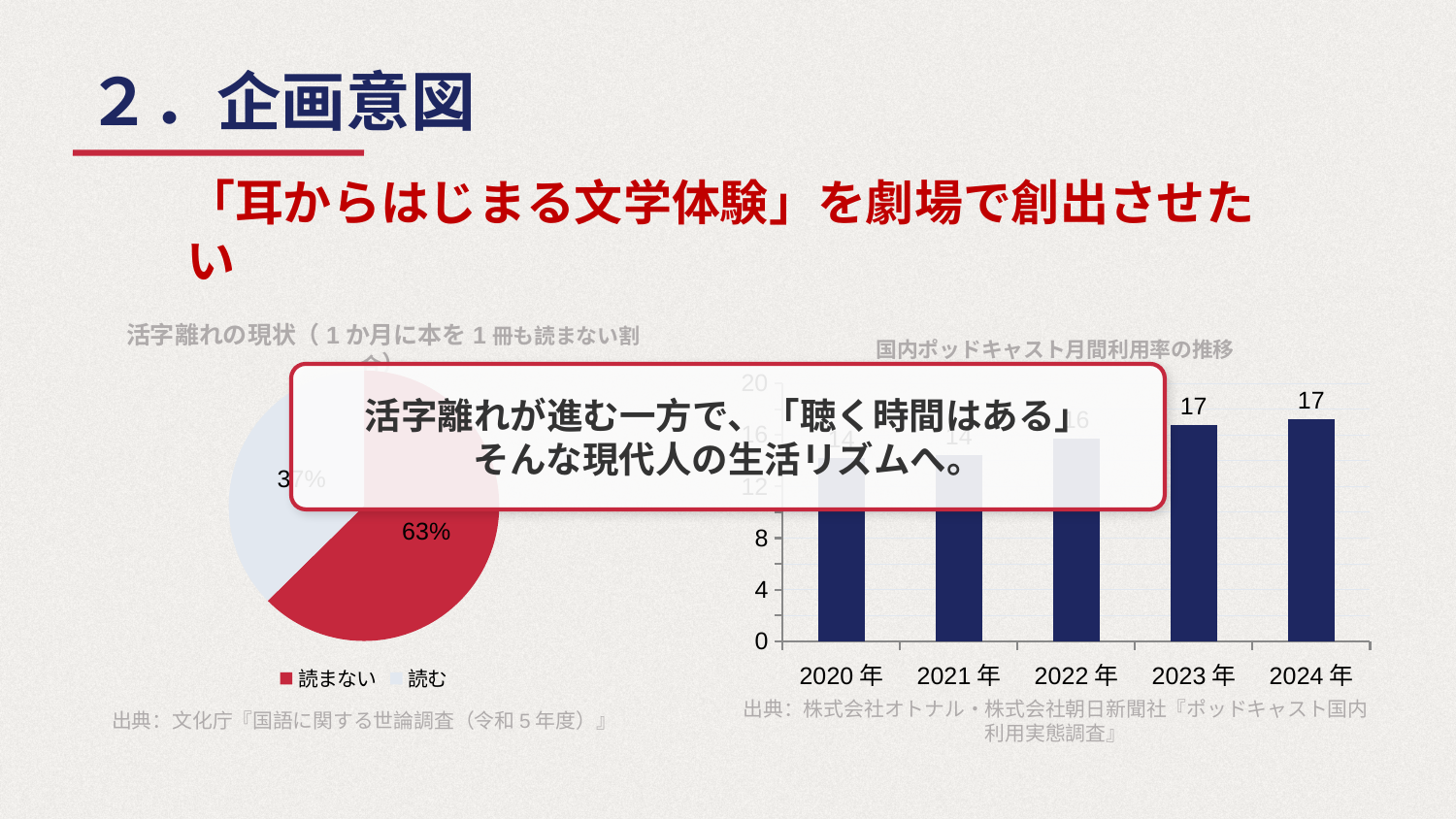

２．企画意図

「耳からはじまる文学体験」を劇場で創出させたい
活字離れの現状（1か月に本を1冊も読まない割合）
国内ポッドキャスト月間利用率の推移

### Chart

| Category | 読書状況 |
|---|---|
| 読まない | 62.6 |
| 読む | 37.4 |
活字離れが進む一方で、「聴く時間はある」
そんな現代人の生活リズムへ。

### Chart

| Category | 利用率 |
|---|---|
| 2020年 | 14.2 |
| 2021年 | 14.4 |
| 2022年 | 15.7 |
| 2023年 | 16.8 |
| 2024年 | 17.2 |
出典：文化庁『国語に関する世論調査（令和5年度）』
出典：株式会社オトナル・株式会社朝日新聞社『ポッドキャスト国内利用実態調査』